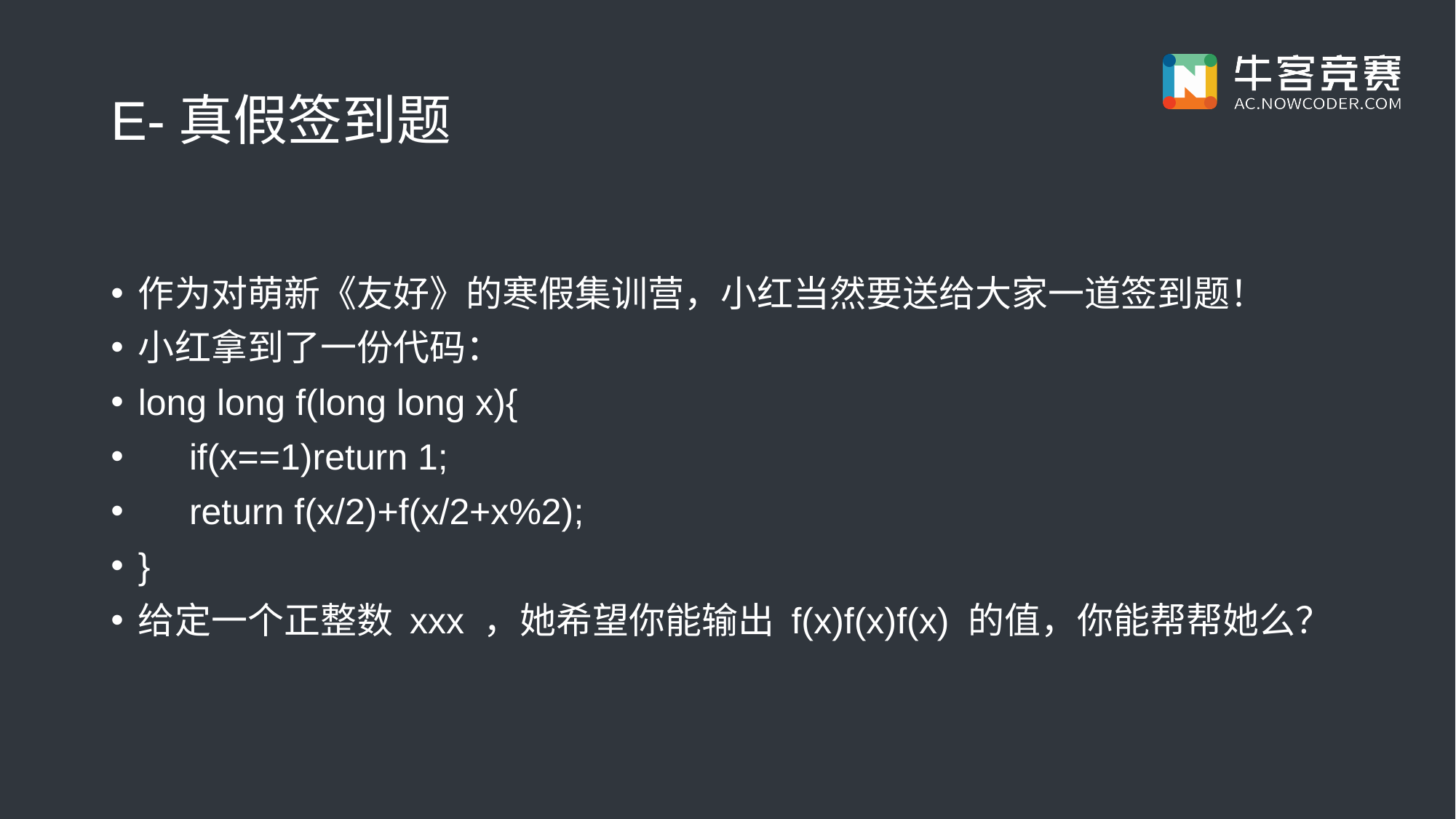

# E-真假签到题
作为对萌新《友好》的寒假集训营，小红当然要送给大家一道签到题！
小红拿到了一份代码：
long long f(long long x){
     if(x==1)return 1;
     return f(x/2)+f(x/2+x%2);
}
给定一个正整数 xxx ，她希望你能输出 f(x)f(x)f(x) 的值，你能帮帮她么？